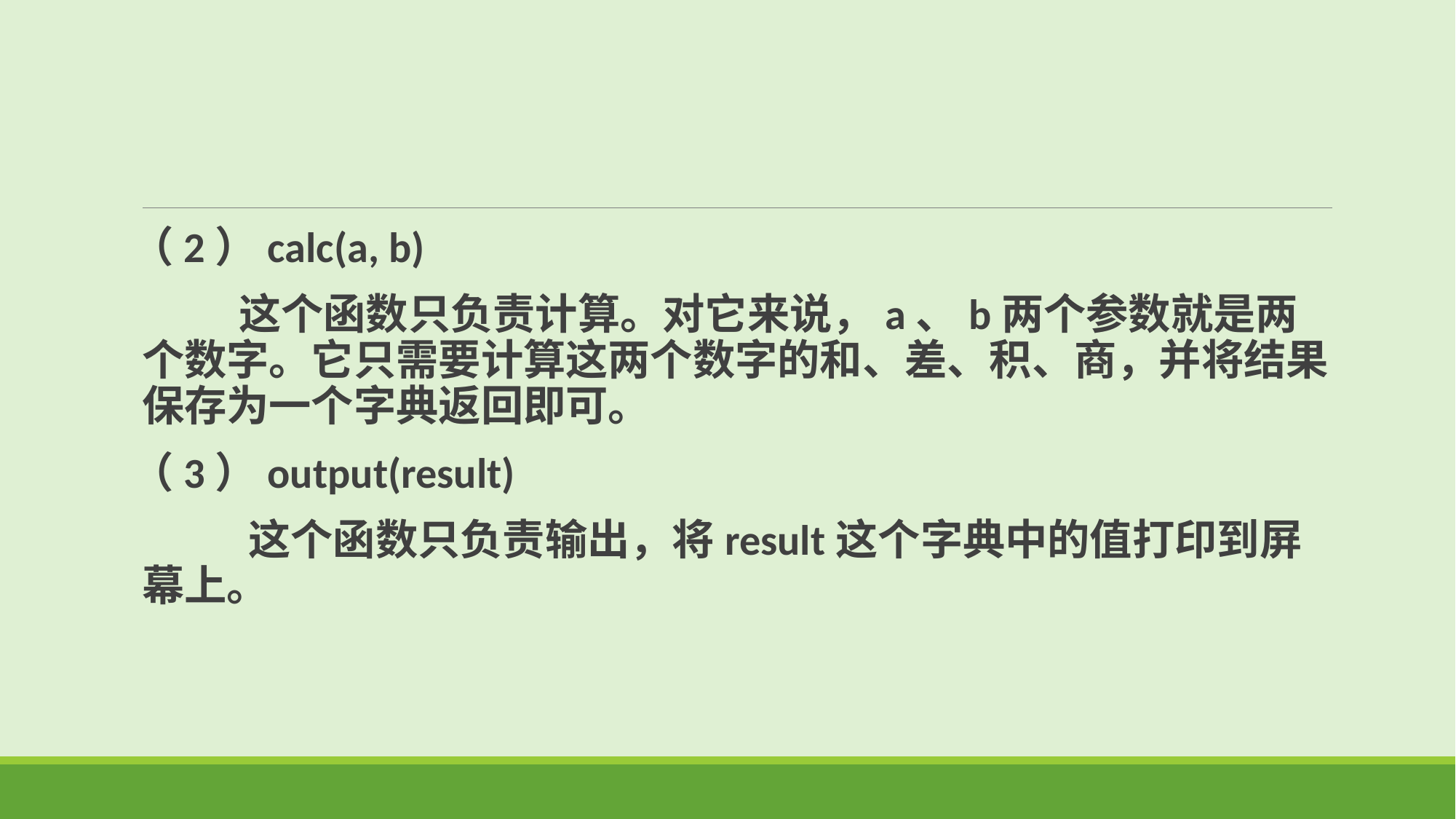

（2）calc(a, b)
         这个函数只负责计算。对它来说，a、b两个参数就是两个数字。它只需要计算这两个数字的和、差、积、商，并将结果保存为一个字典返回即可。
（3）output(result)
          这个函数只负责输出，将result这个字典中的值打印到屏幕上。